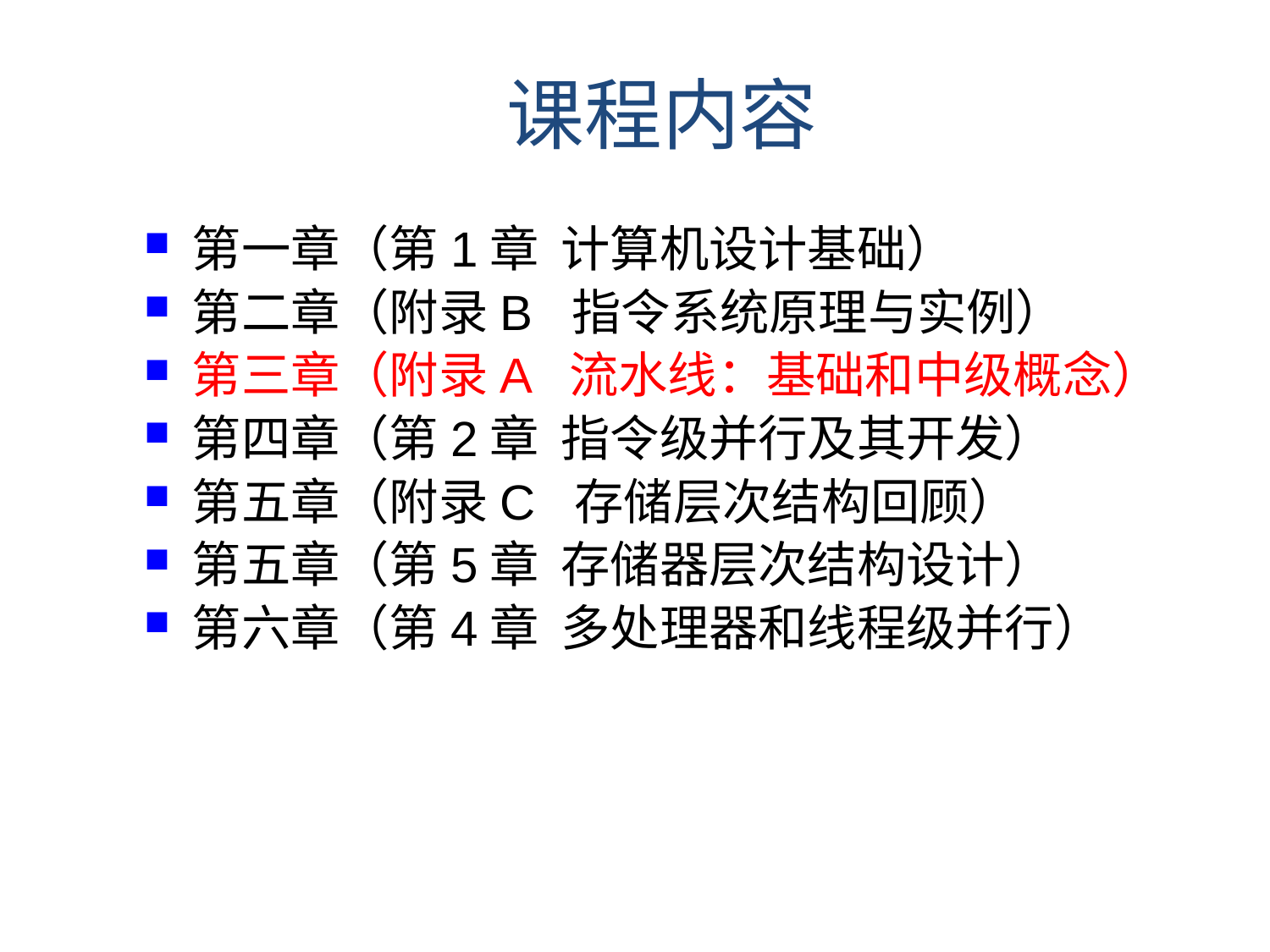

课程内容
第一章（第1章  计算机设计基础）
第二章（附录B  指令系统原理与实例）
第三章（附录A  流水线：基础和中级概念）
第四章（第2章  指令级并行及其开发）
第五章（附录C  存储层次结构回顾）
第五章（第5章  存储器层次结构设计）
第六章（第4章  多处理器和线程级并行）

2